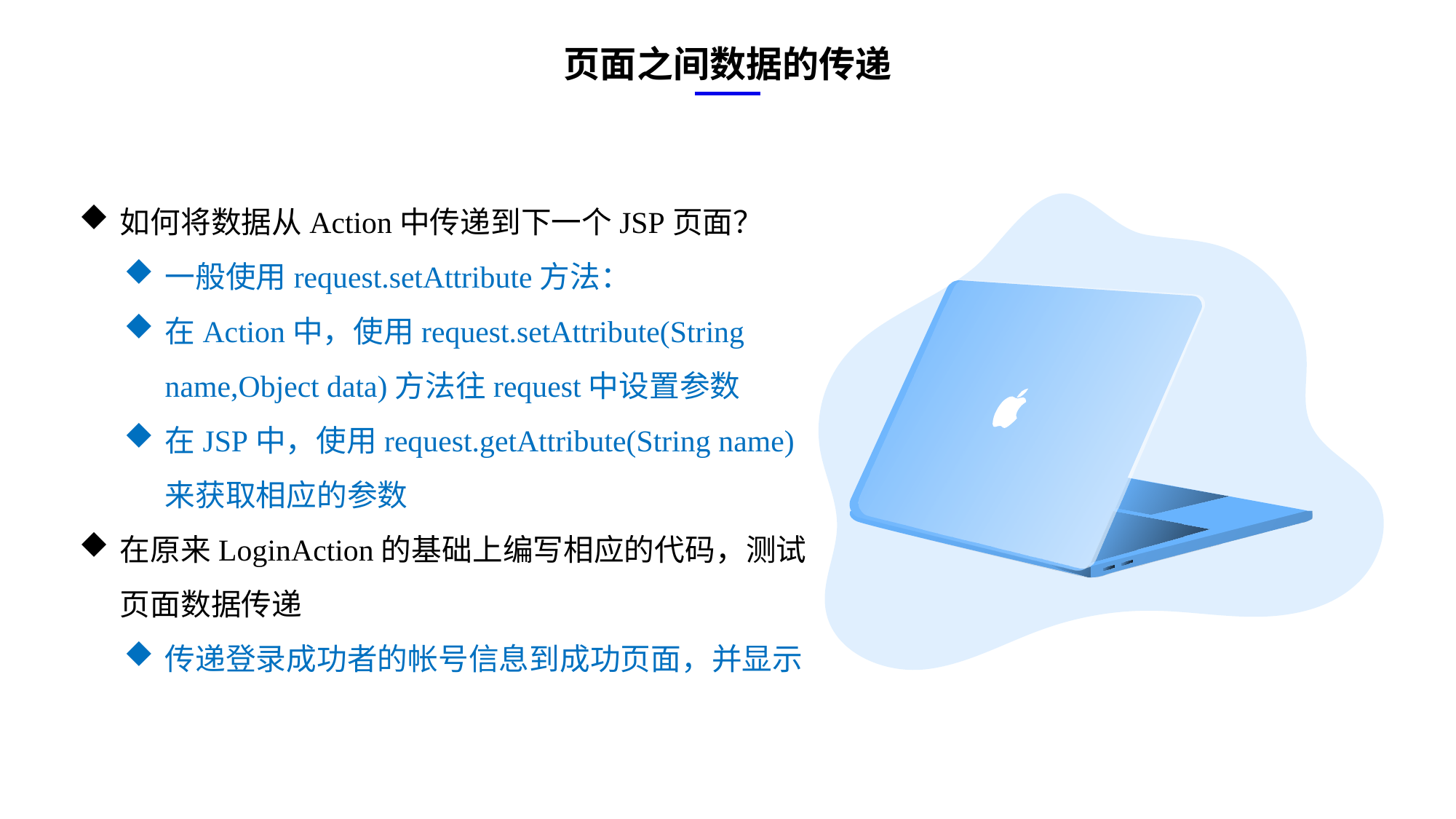

页面之间数据的传递
如何将数据从Action中传递到下一个JSP页面？
一般使用request.setAttribute方法：
在Action中，使用request.setAttribute(String name,Object data)方法往request中设置参数
在JSP中，使用request.getAttribute(String name)来获取相应的参数
在原来LoginAction的基础上编写相应的代码，测试页面数据传递
传递登录成功者的帐号信息到成功页面，并显示

e7d195523061f1c0ae0eb3eed39d2bcef4622b2499a05fe6567B54A876BEB457BD1EB8EBE9915191D1FA2E860D28D251AB291D9CBBDD28D4BD16020FD75D8281481517FC21E86E4C931520AFA1087E92E357E3DB373CA326F6F926B1A67F681E99E875FFD293B2C32B3919AE4D43F9436862A7DD54F9346DF3662D8AB7319030EF75D53FF682DE13